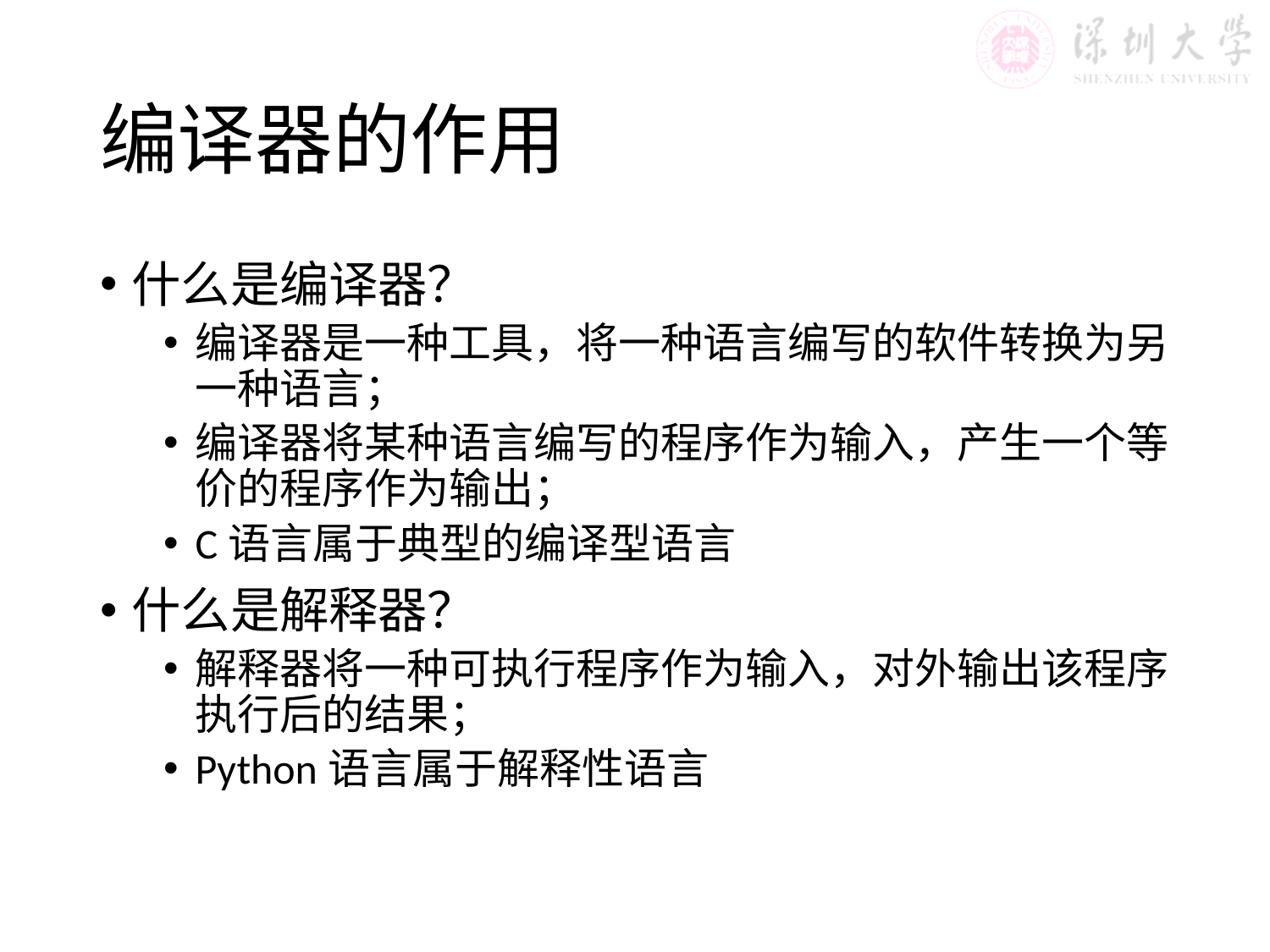

# 编译器的作用
什么是编译器？
编译器是一种工具，将一种语言编写的软件转换为另一种语言；
编译器将某种语言编写的程序作为输入，产生一个等价的程序作为输出；
C语言属于典型的编译型语言
什么是解释器？
解释器将一种可执行程序作为输入，对外输出该程序执行后的结果；
Python语言属于解释性语言